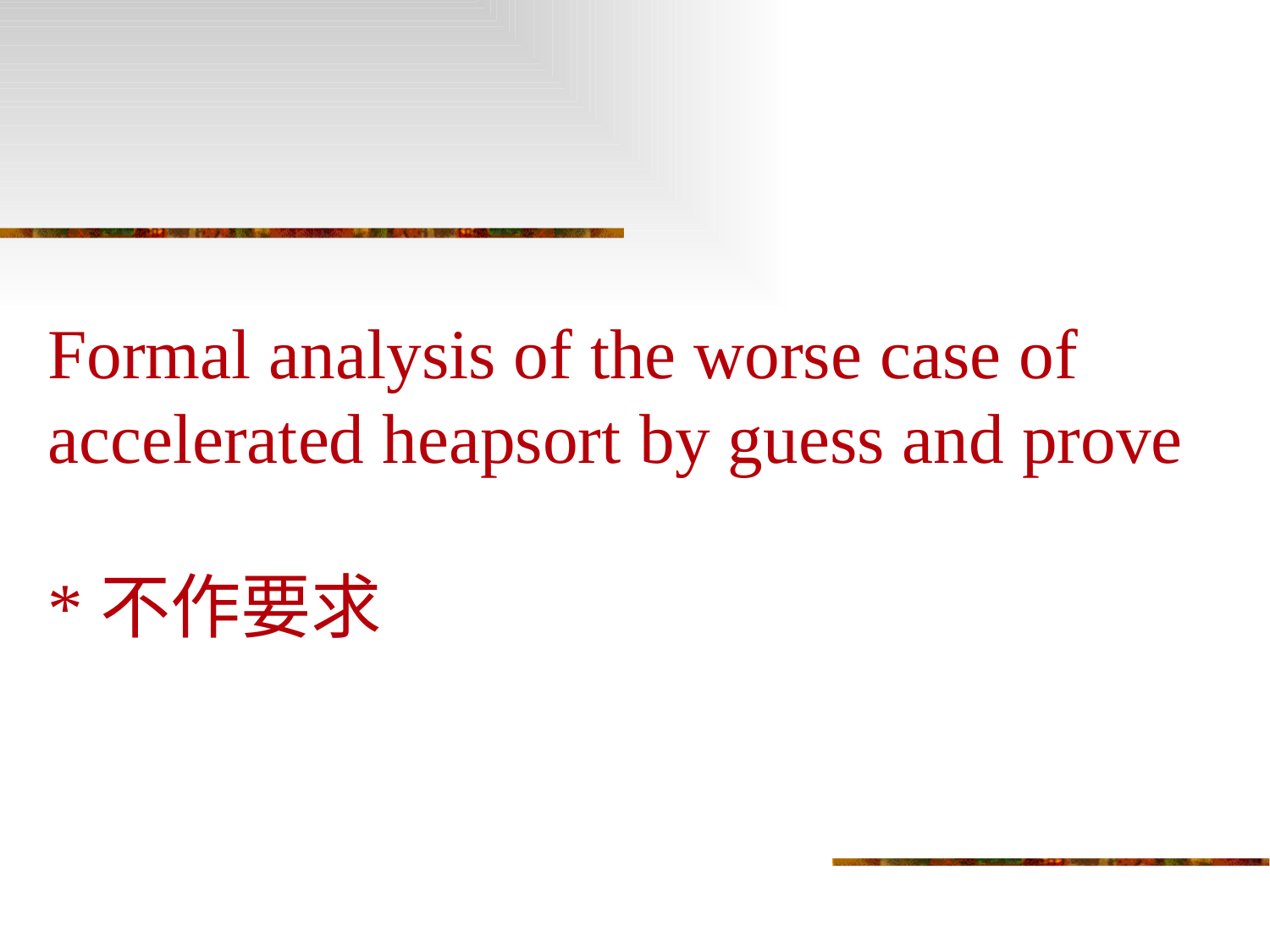

# Formal analysis of the worse case of accelerated heapsort by guess and prove *不作要求